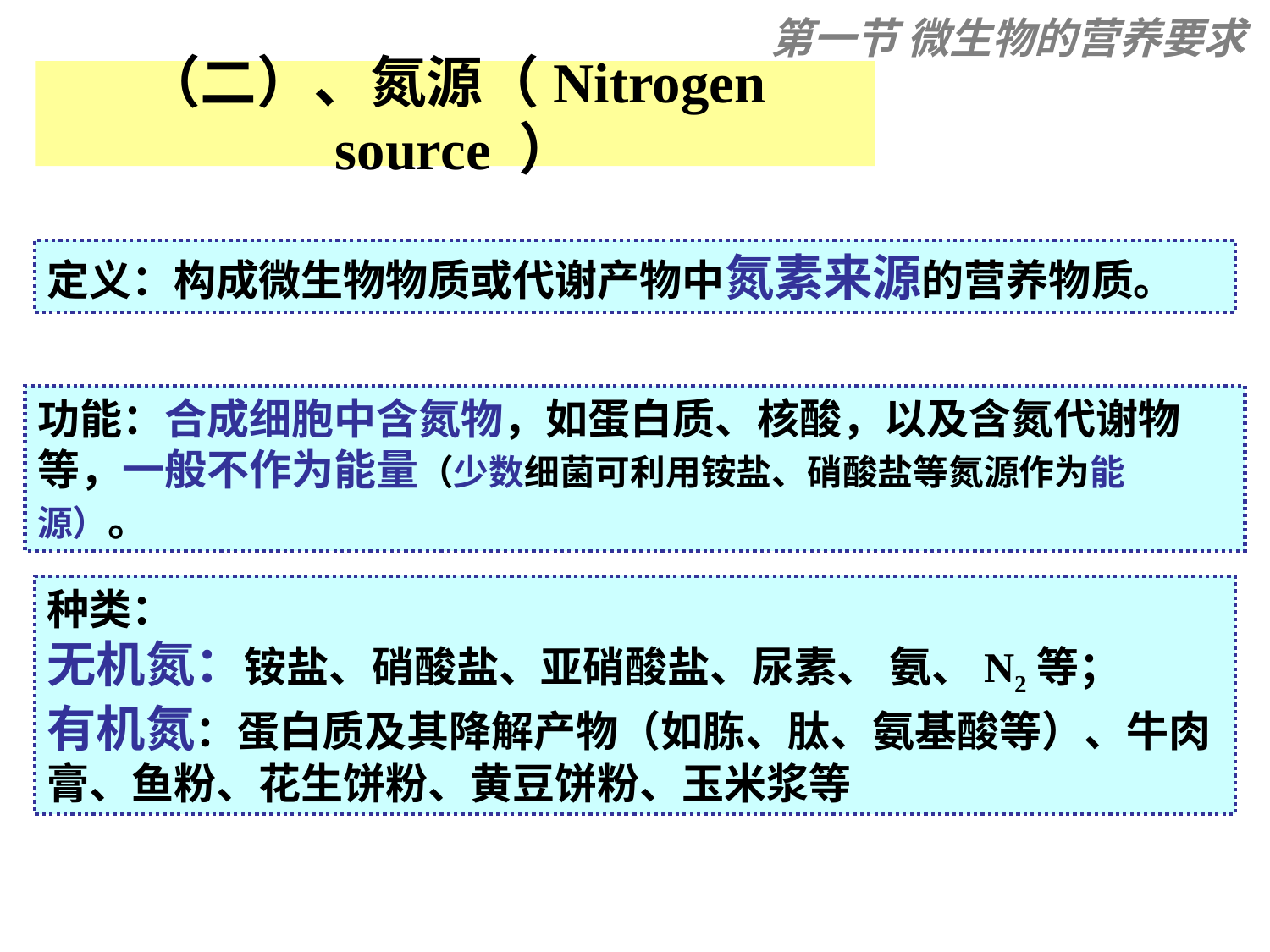

第一节 微生物的营养要求
（二）、氮源（Nitrogen source ）
定义：构成微生物物质或代谢产物中氮素来源的营养物质。
功能：合成细胞中含氮物，如蛋白质、核酸，以及含氮代谢物等，一般不作为能量（少数细菌可利用铵盐、硝酸盐等氮源作为能源）。
种类：
无机氮：铵盐、硝酸盐、亚硝酸盐、尿素、 氨、N2等；
有机氮：蛋白质及其降解产物（如胨、肽、氨基酸等）、牛肉膏、鱼粉、花生饼粉、黄豆饼粉、玉米浆等